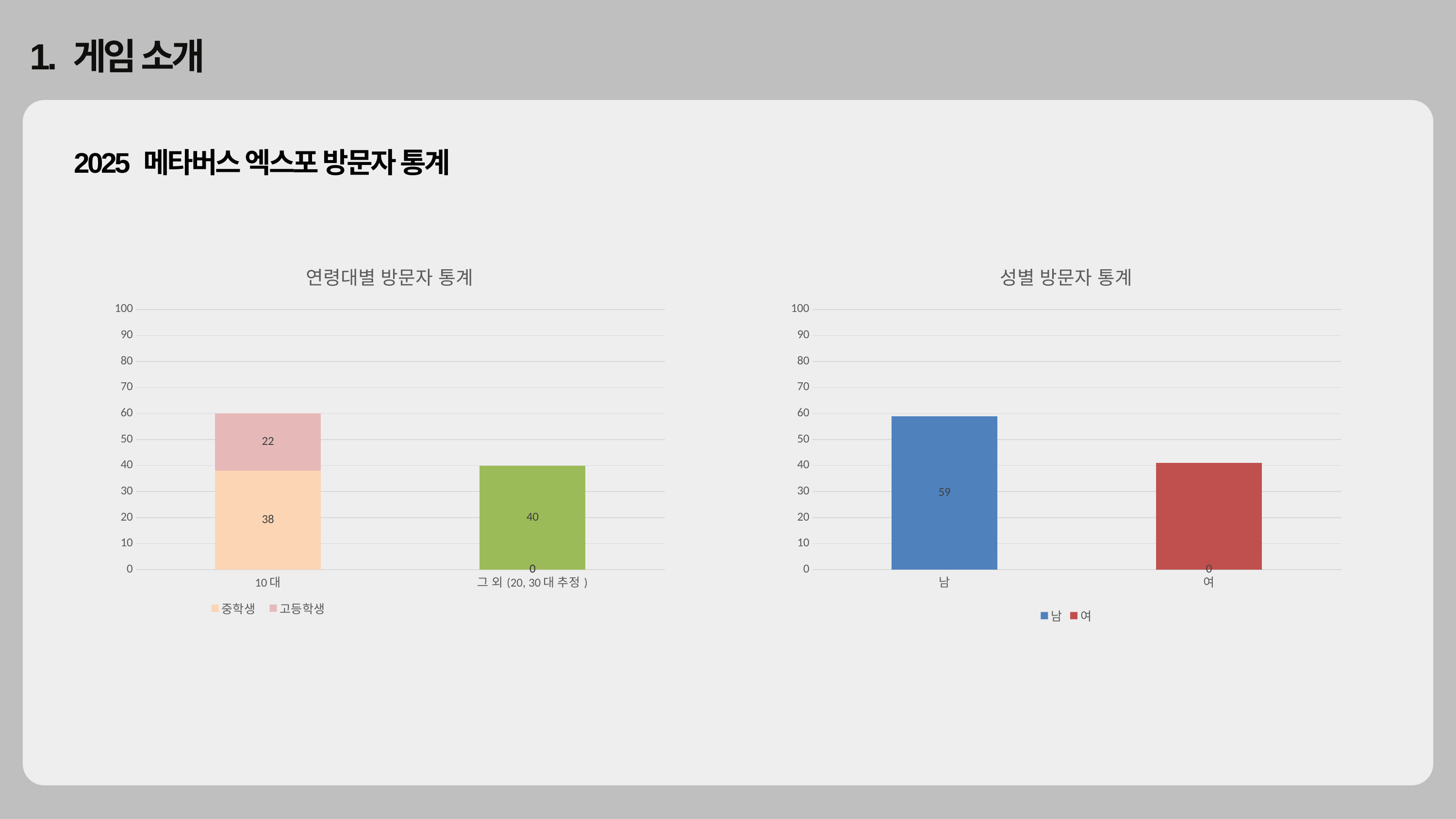

1. 게임 소개

2025 메타버스 엑스포 방문자 통계

### Chart: 연령대별 방문자 통계

| Category | 중학생 | 고등학생 | 열1 |
|---|---|---|---|
| 10대 | 38.0 | 22.0 | 0.0 |
| 그 외(20, 30대 추정) | 0.0 | 0.0 | 40.0 |

### Chart: 성별 방문자 통계

| Category | 남 | 여 |
|---|---|---|
| 남 | 59.0 | 0.0 |
| 여 | 0.0 | 41.0 |